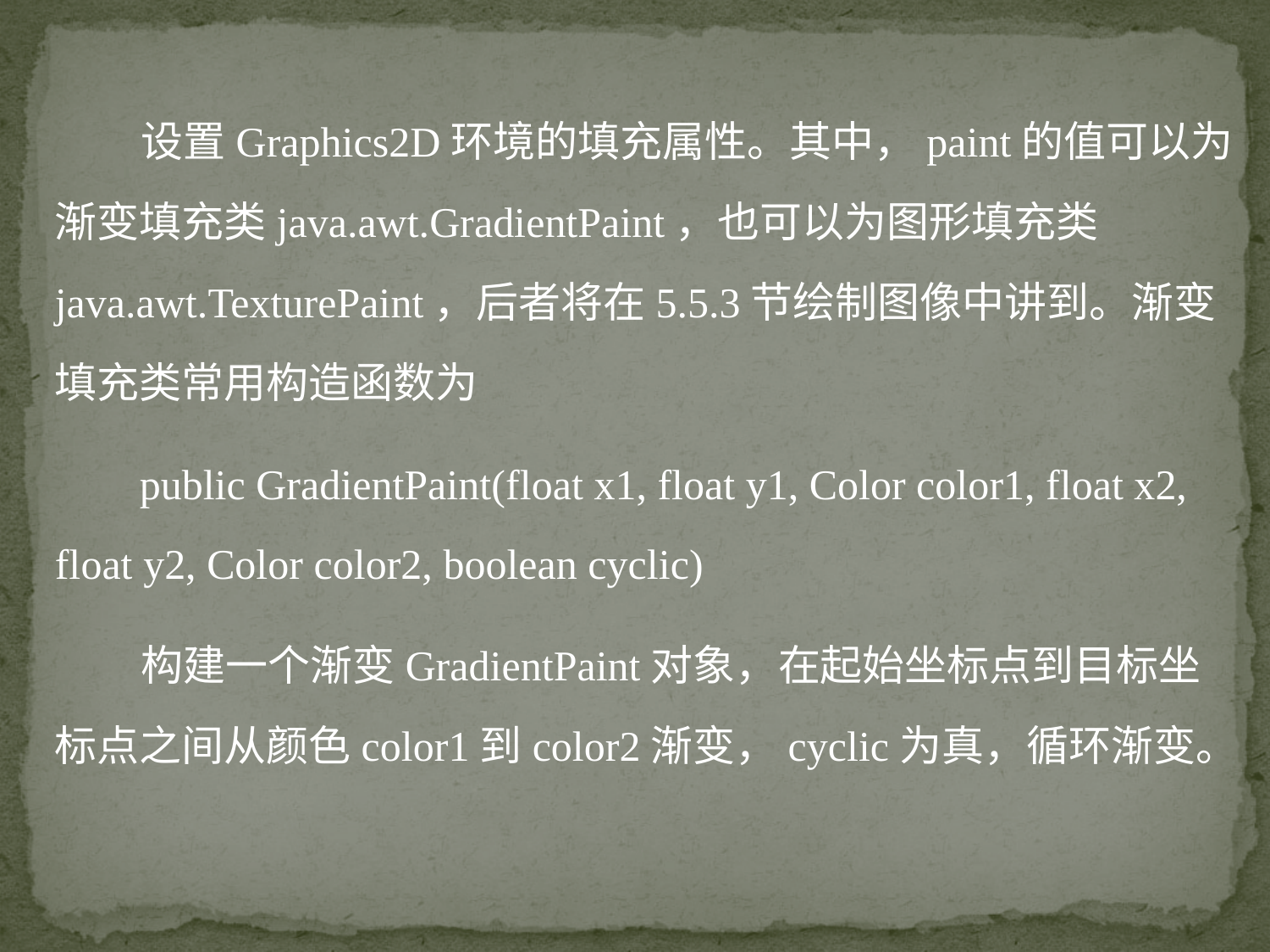

设置Graphics2D环境的填充属性。其中，paint的值可以为渐变填充类java.awt.GradientPaint，也可以为图形填充类java.awt.TexturePaint，后者将在5.5.3节绘制图像中讲到。渐变填充类常用构造函数为
        public GradientPaint(float x1, float y1, Color color1, float x2, float y2, Color color2, boolean cyclic)
        构建一个渐变GradientPaint对象，在起始坐标点到目标坐标点之间从颜色color1到color2渐变，cyclic为真，循环渐变。